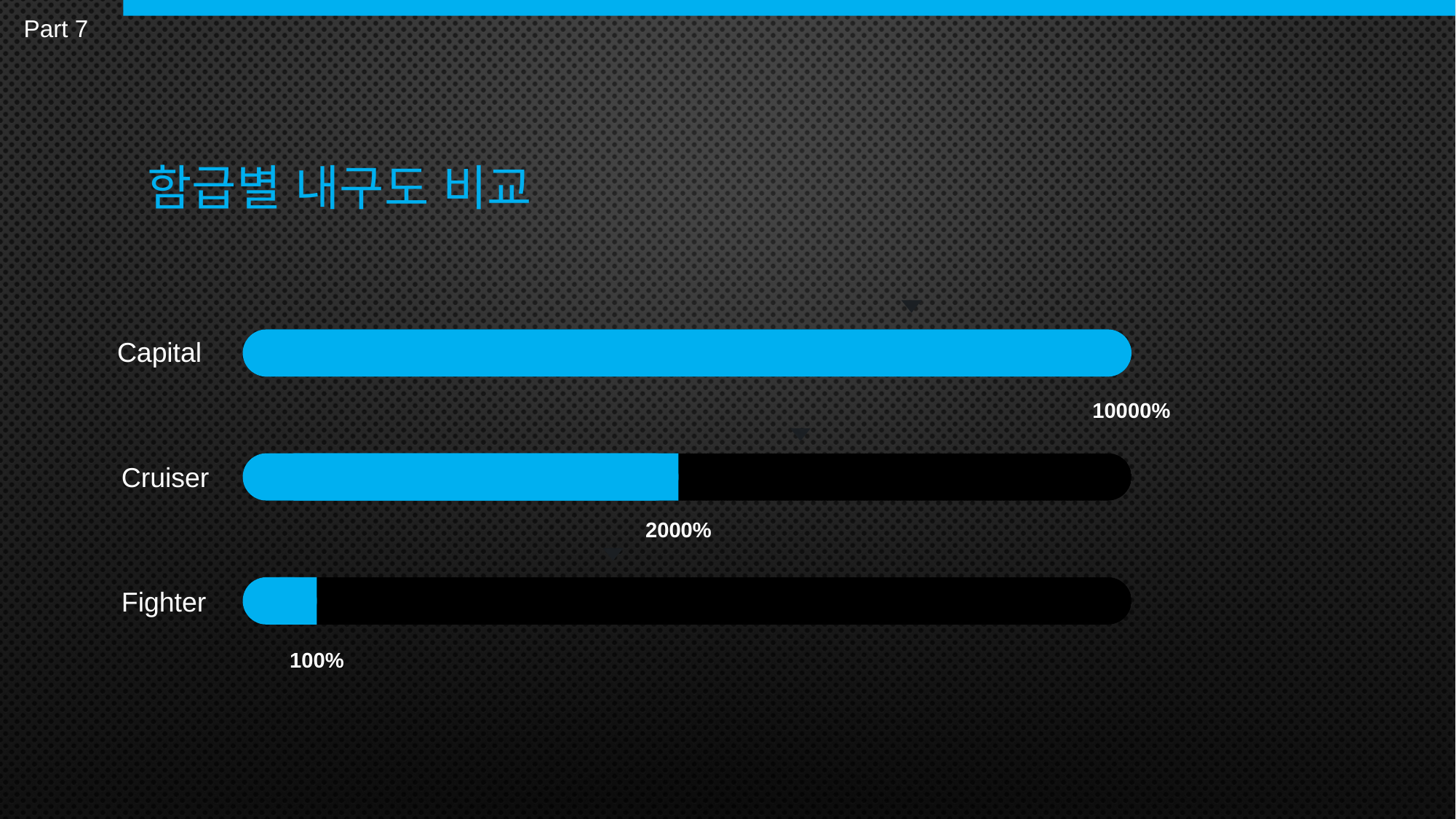

Part 7
# 함급별 내구도 비교

10000%

2000%

100%
Capital
Cruiser
Fighter